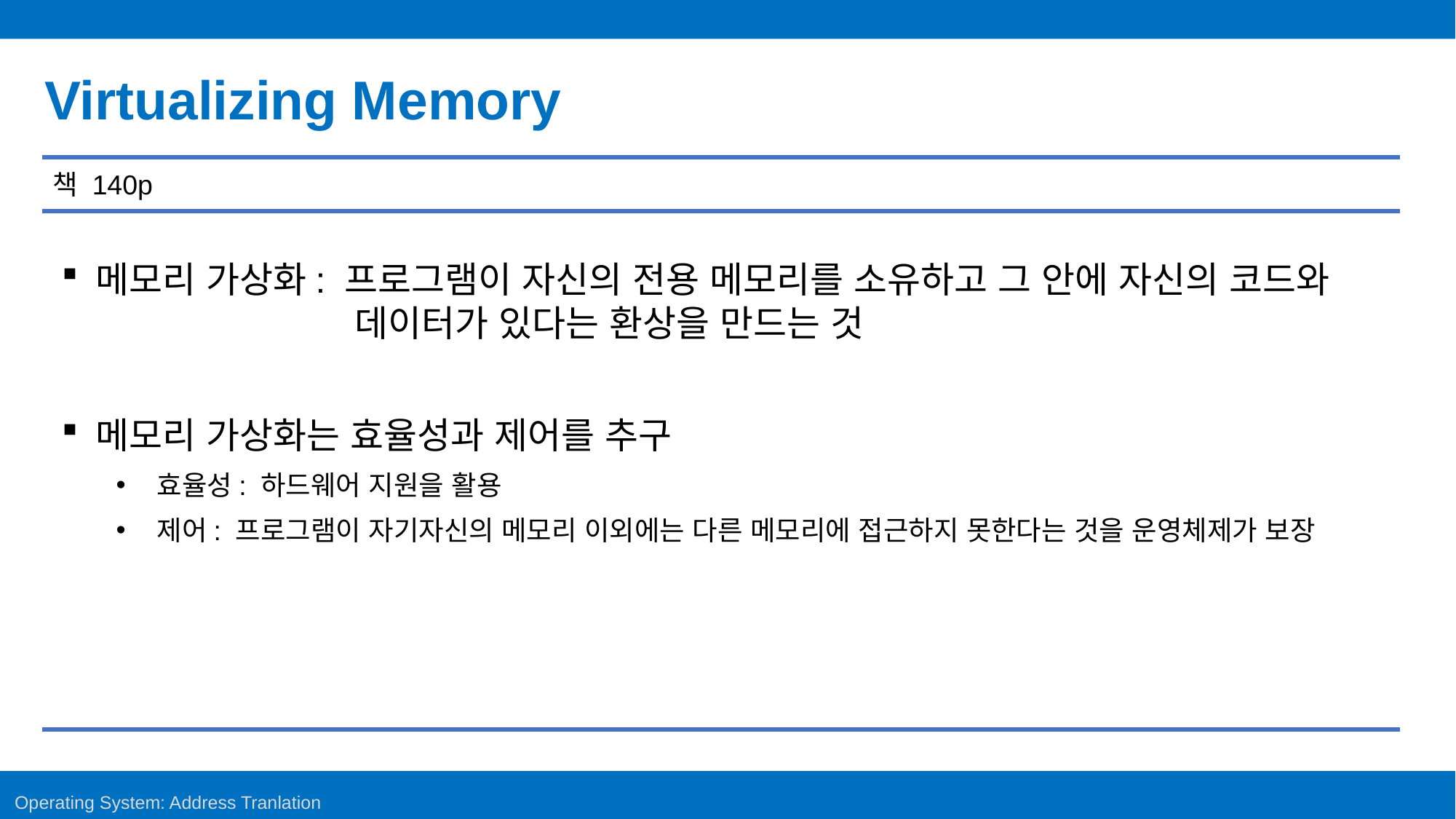

Virtualizing Memory
책 140p
메모리 가상화: 프로그램이 자신의 전용 메모리를 소유하고 그 안에 자신의 코드와
		    데이터가 있다는 환상을 만드는 것

메모리 가상화는 효율성과 제어를 추구
효율성: 하드웨어 지원을 활용
제어: 프로그램이 자기자신의 메모리 이외에는 다른 메모리에 접근하지 못한다는 것을 운영체제가 보장

3
Operating System: Address Tranlation